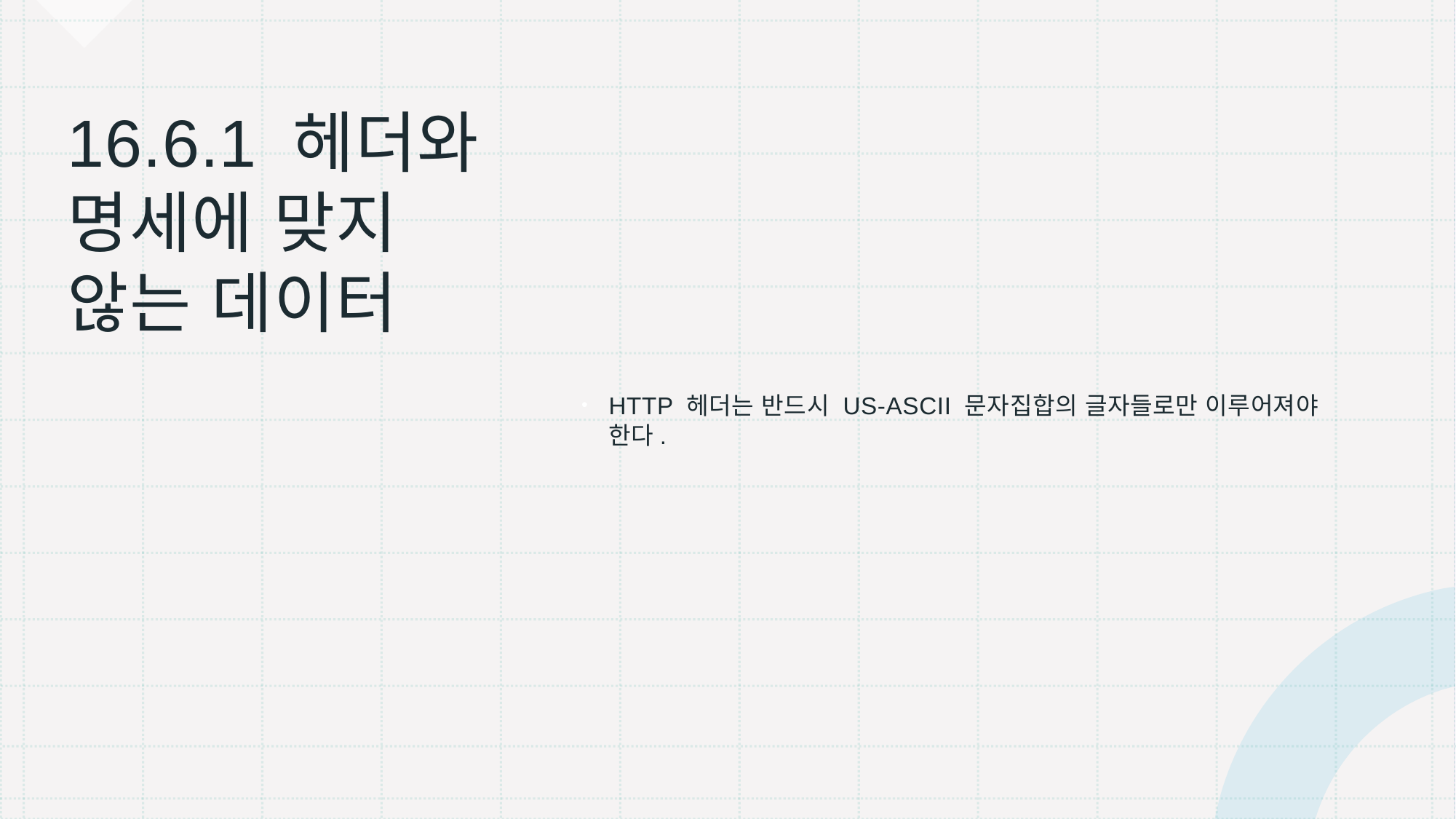

HTTP 헤더는 반드시 US-ASCII 문자집합의 글자들로만 이루어져야 한다.
# 16.6.1 헤더와 명세에 맞지 않는 데이터